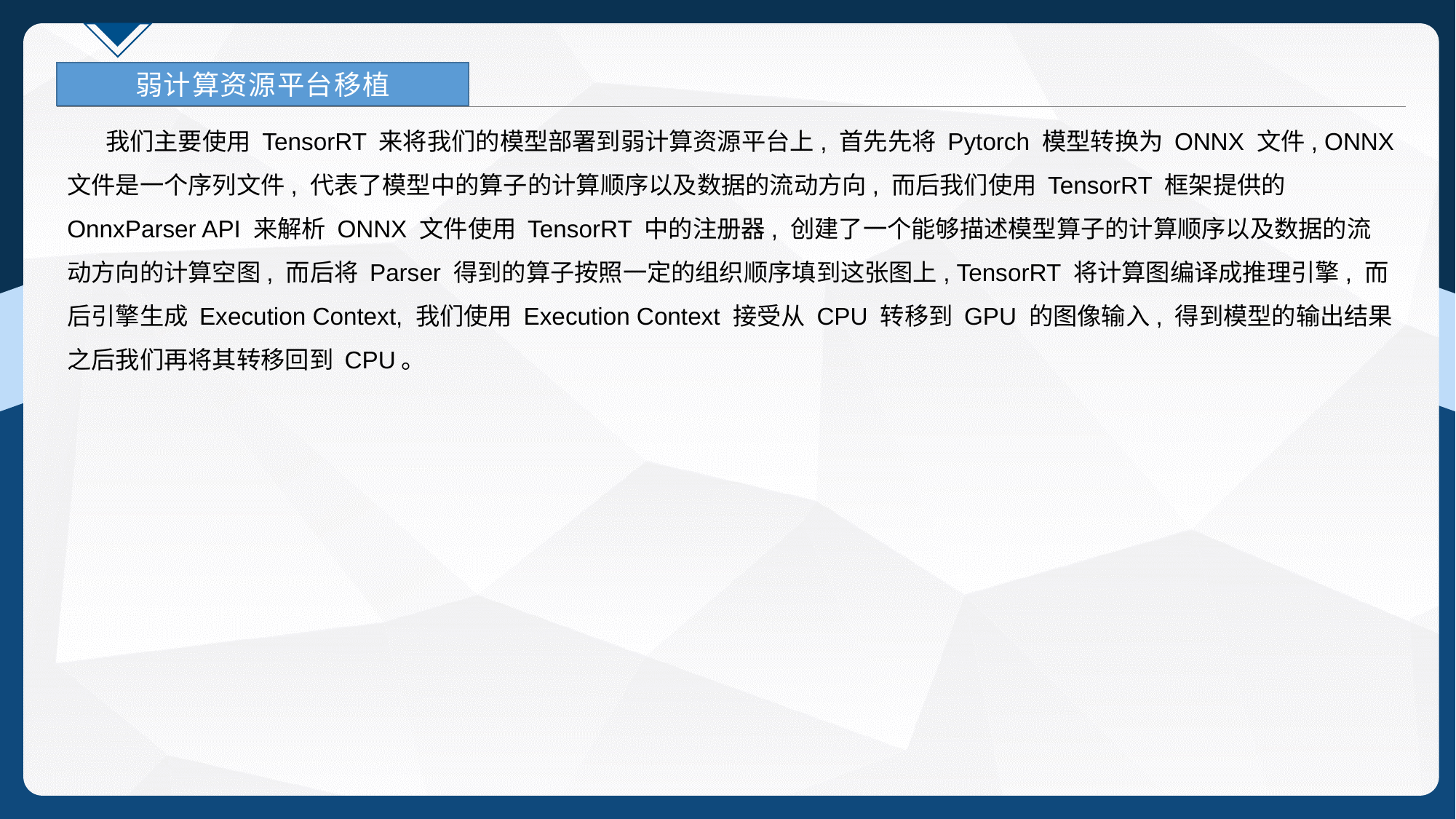

弱计算资源平台移植

      我们主要使用 TensorRT 来将我们的模型部署到弱计算资源平台上, 首先先将 Pytorch 模型转换为 ONNX 文件, ONNX 文件是一个序列文件, 代表了模型中的算子的计算顺序以及数据的流动方向, 而后我们使用 TensorRT 框架提供的 OnnxParser API 来解析 ONNX 文件使用 TensorRT 中的注册器, 创建了一个能够描述模型算子的计算顺序以及数据的流动方向的计算空图, 而后将 Parser 得到的算子按照一定的组织顺序填到这张图上, TensorRT 将计算图编译成推理引擎, 而后引擎生成 Execution Context, 我们使用 Execution Context 接受从 CPU 转移到 GPU 的图像输入, 得到模型的输出结果之后我们再将其转移回到 CPU。

33